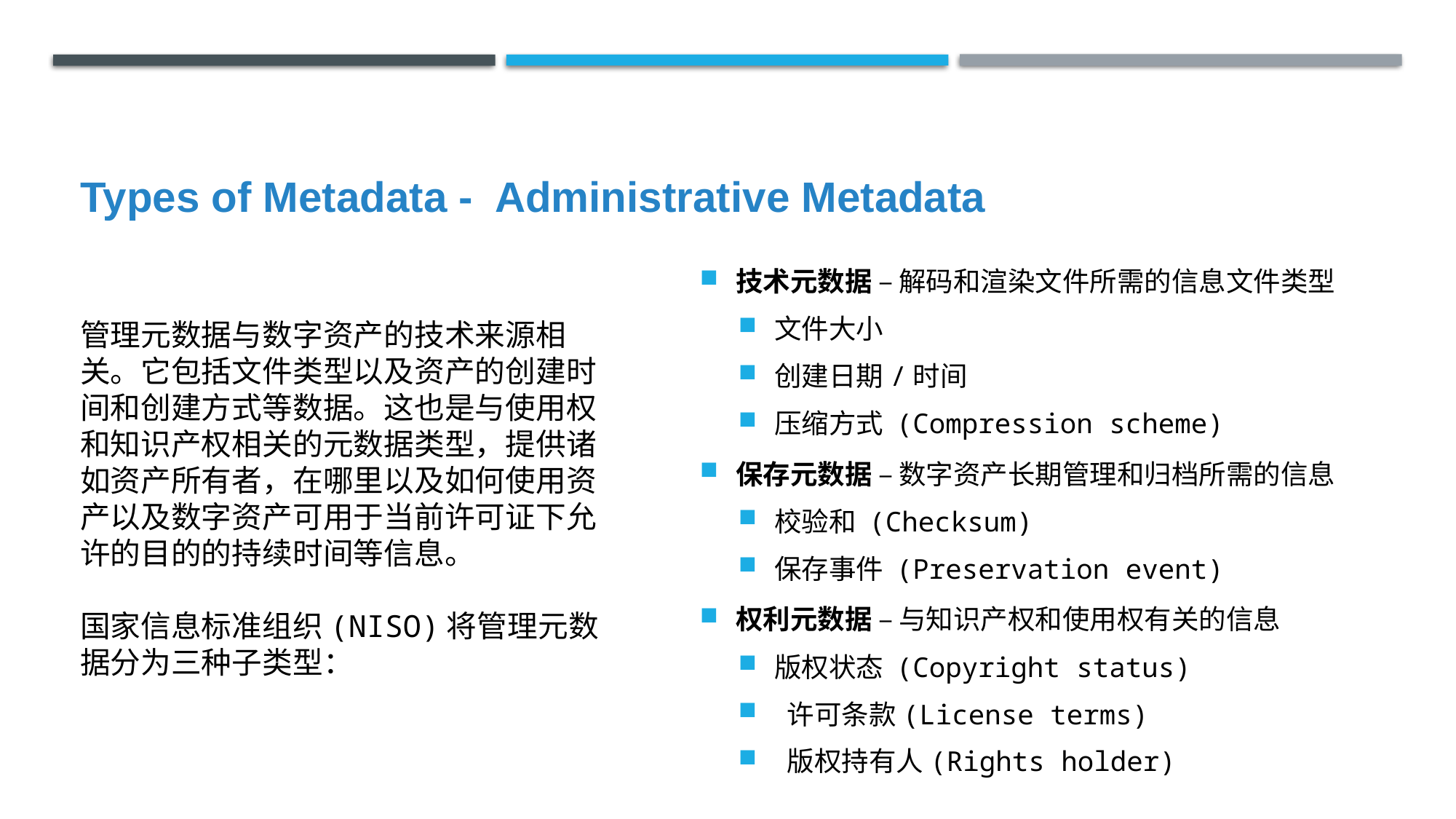

# Types of Metadata -  Administrative Metadata
技术元数据 – 解码和渲染文件所需的信息文件类型
文件大小
创建日期/时间
压缩方式 (Compression scheme)
保存元数据 – 数字资产长期管理和归档所需的信息
校验和 (Checksum)
保存事件 (Preservation event)
权利元数据 – 与知识产权和使用权有关的信息
版权状态 (Copyright status)
 许可条款(License terms)
 版权持有人(Rights holder)
管理元数据与数字资产的技术来源相关。它包括文件类型以及资产的创建时间和创建方式等数据。这也是与使用权和知识产权相关的元数据类型，提供诸如资产所有者，在哪里以及如何使用资产以及数字资产可用于当前许可证下允许的目的的持续时间等信息。

国家信息标准组织(NISO)将管理元数据分为三种子类型：